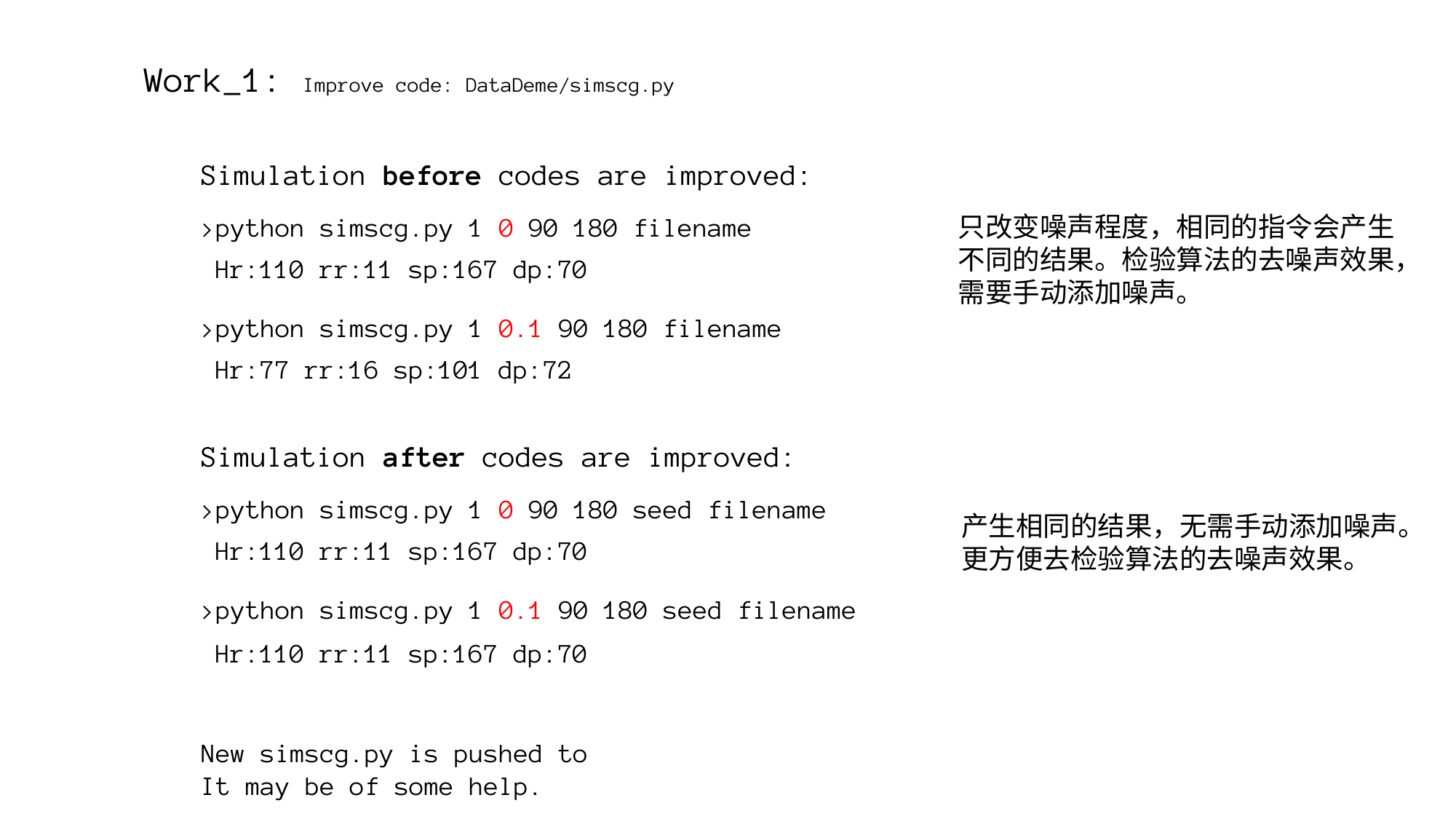

Work_1: Improve code: DataDeme/simscg.py
Simulation before codes are improved:
>python simscg.py 1 0 90 180 filename
只改变噪声程度，相同的指令会产生不同的结果。检验算法的去噪声效果，需要手动添加噪声。
Hr:110 rr:11 sp:167 dp:70
>python simscg.py 1 0.1 90 180 filename
Hr:77 rr:16 sp:101 dp:72
Simulation after codes are improved:
>python simscg.py 1 0 90 180 seed filename
产生相同的结果，无需手动添加噪声。
更方便去检验算法的去噪声效果。
Hr:110 rr:11 sp:167 dp:70
>python simscg.py 1 0.1 90 180 seed filename
Hr:110 rr:11 sp:167 dp:70
New simscg.py is pushed to
It may be of some help.